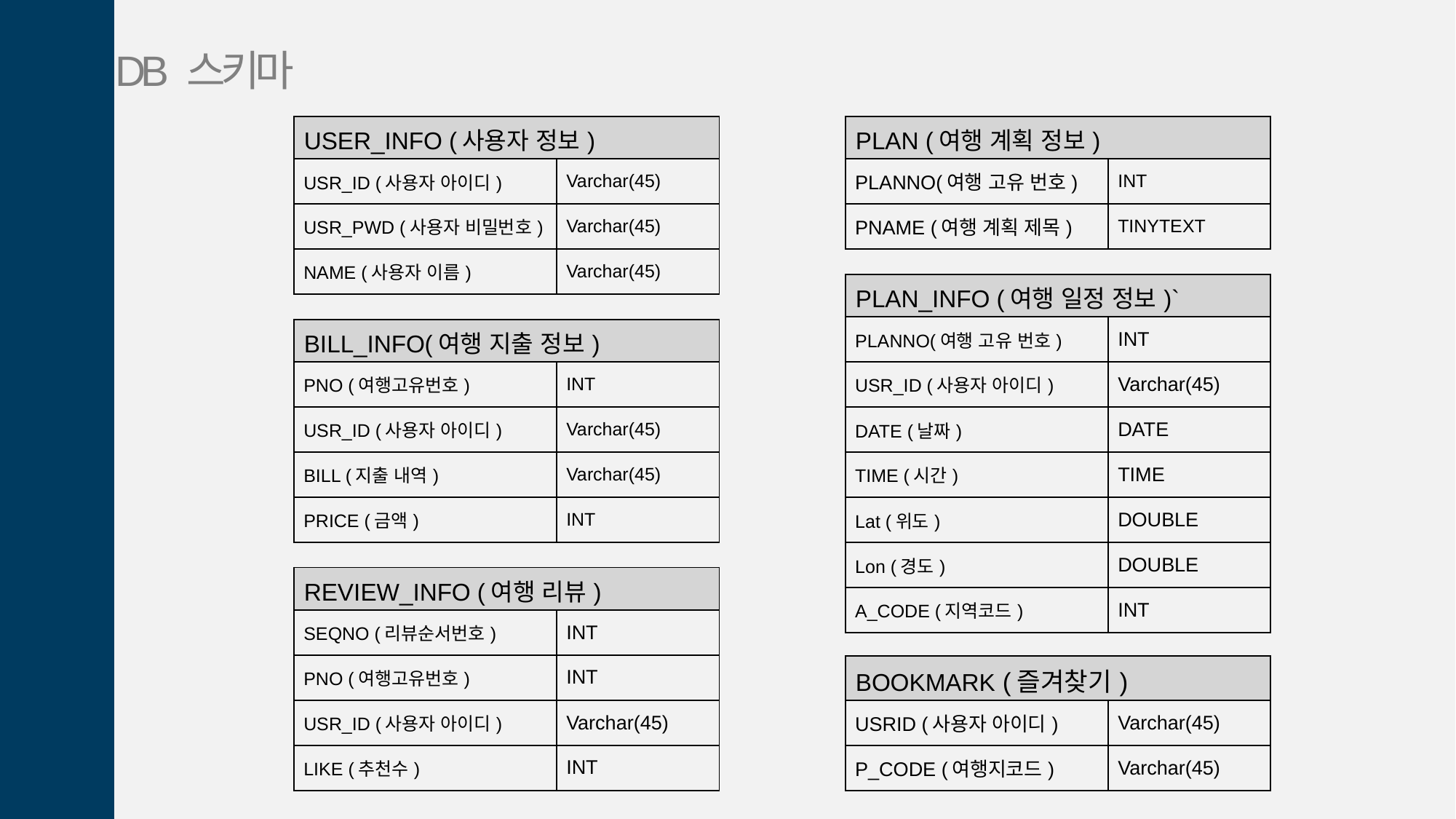

DB 스키마
| USER\_INFO (사용자 정보) |  |
| --- | --- |
| USR\_ID (사용자 아이디) | Varchar(45) |
| USR\_PWD (사용자 비밀번호) | Varchar(45) |
| NAME (사용자 이름) | Varchar(45) |
| PLAN (여행 계획 정보) |  |
| --- | --- |
| PLANNO(여행 고유 번호) | INT |
| PNAME (여행 계획 제목) | TINYTEXT |
| PLAN\_INFO (여행 일정 정보)` |  |
| --- | --- |
| PLANNO(여행 고유 번호) | INT |
| USR\_ID (사용자 아이디) | Varchar(45) |
| DATE (날짜) | DATE |
| TIME (시간) | TIME |
| Lat (위도) | DOUBLE |
| Lon (경도) | DOUBLE |
| A\_CODE (지역코드) | INT |
| BILL\_INFO(여행 지출 정보) |  |
| --- | --- |
| PNO (여행고유번호) | INT |
| USR\_ID (사용자 아이디) | Varchar(45) |
| BILL (지출 내역) | Varchar(45) |
| PRICE (금액) | INT |
| REVIEW\_INFO (여행 리뷰) |  |
| --- | --- |
| SEQNO (리뷰순서번호) | INT |
| PNO (여행고유번호) | INT |
| USR\_ID (사용자 아이디) | Varchar(45) |
| LIKE (추천수) | INT |
| BOOKMARK (즐겨찾기) |  |
| --- | --- |
| USRID (사용자 아이디) | Varchar(45) |
| P\_CODE (여행지코드) | Varchar(45) |